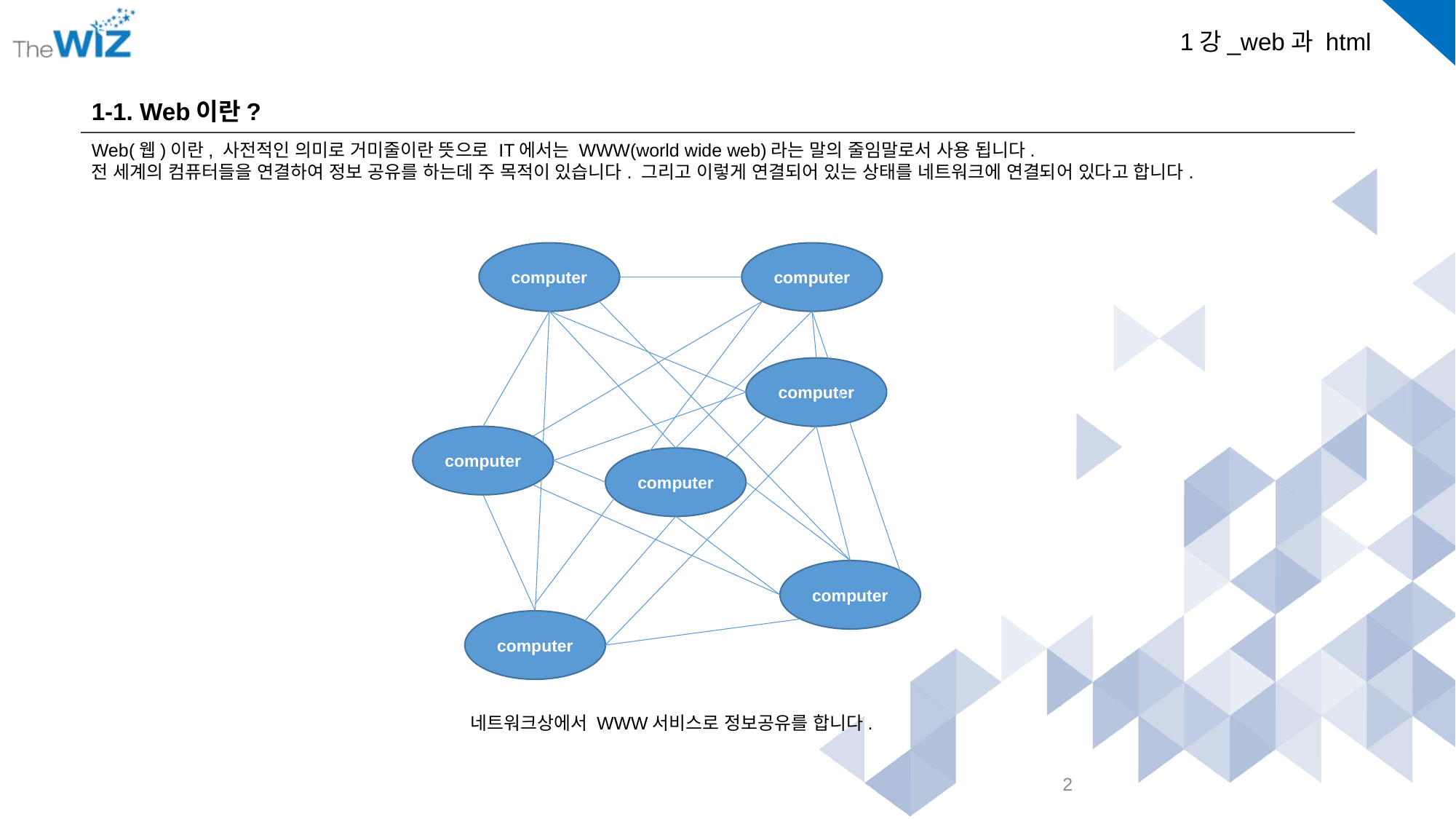

1-1. Web이란?
Web(웹)이란, 사전적인 의미로 거미줄이란 뜻으로 IT에서는 WWW(world wide web)라는 말의 줄임말로서 사용 됩니다.
전 세계의 컴퓨터들을 연결하여 정보 공유를 하는데 주 목적이 있습니다. 그리고 이렇게 연결되어 있는 상태를 네트워크에 연결되어 있다고 합니다.
computer
computer
computer
computer
computer
computer
computer
네트워크상에서 WWW서비스로 정보공유를 합니다.
2